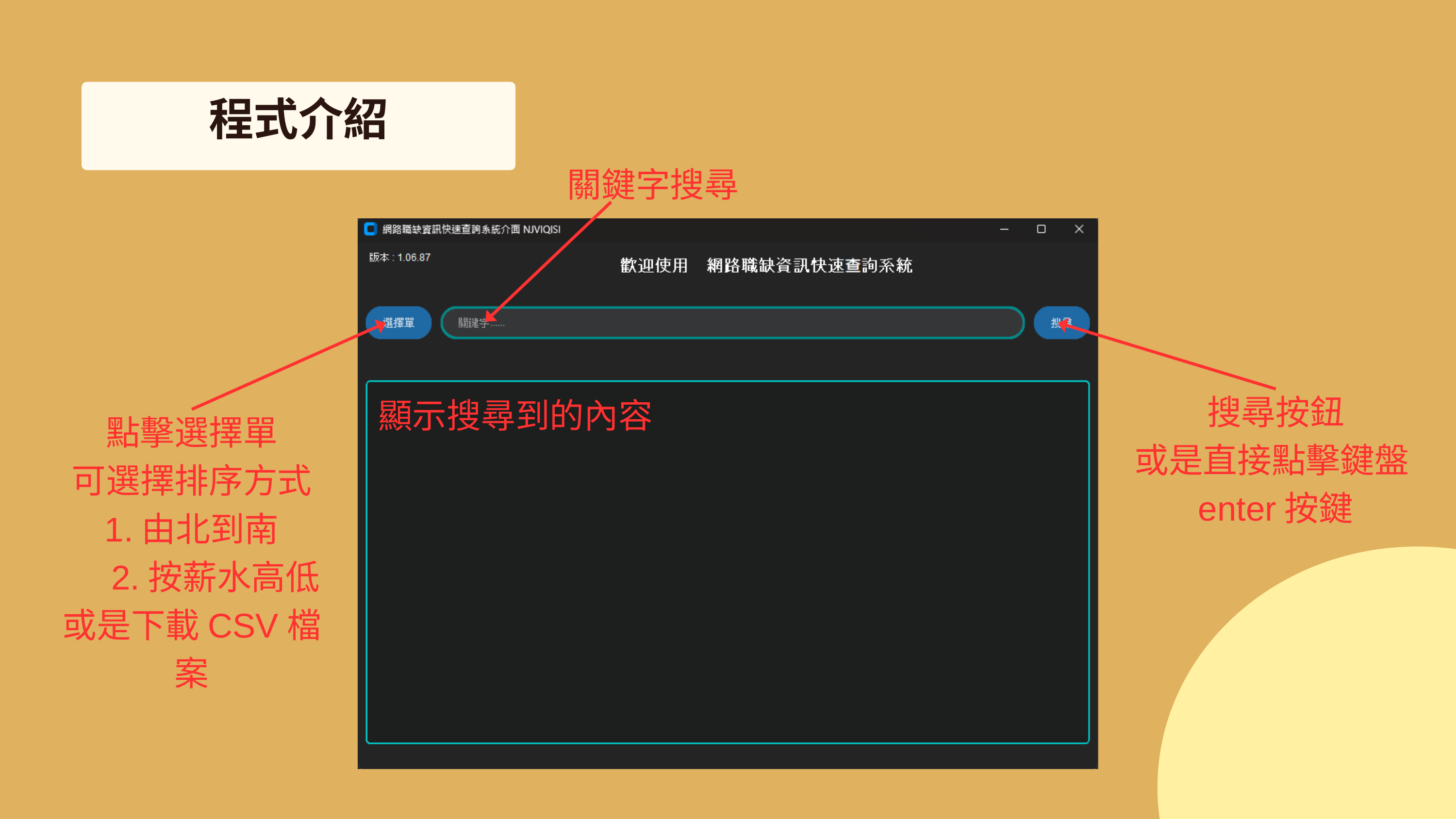

程式介紹
關鍵字搜尋

搜尋按鈕
或是直接點擊鍵盤enter按鍵
顯示搜尋到的內容
點擊選擇單
可選擇排序方式
1.由北到南
     2.按薪水高低
或是下載CSV檔案